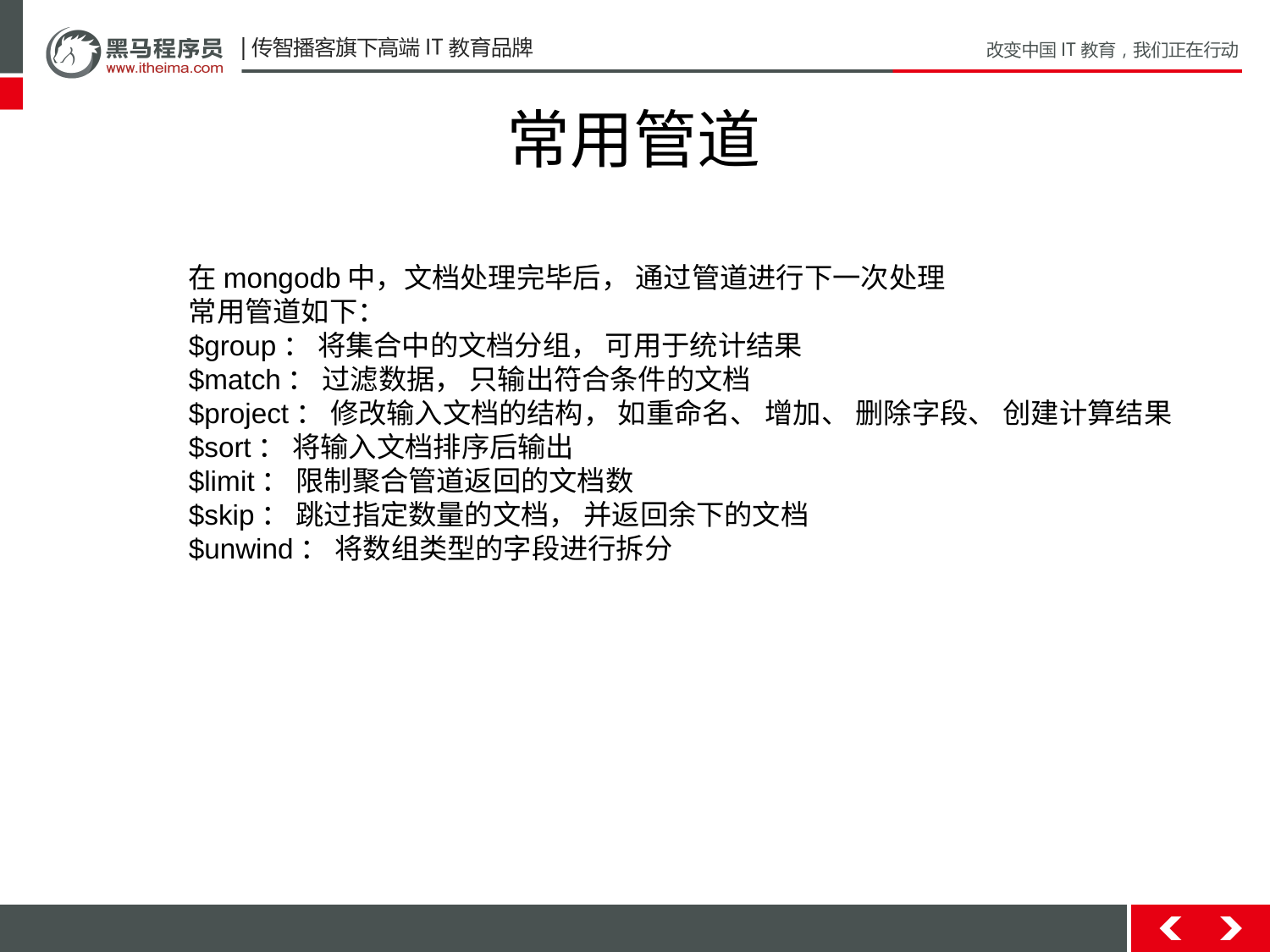

# 常⽤管道
在mongodb中，⽂档处理完毕后， 通过管道进⾏下⼀次处理
常用管道如下：
$group： 将集合中的⽂档分组， 可⽤于统计结果
$match： 过滤数据， 只输出符合条件的⽂档
$project： 修改输⼊⽂档的结构， 如重命名、 增加、 删除字段、 创建计算结果
$sort： 将输⼊⽂档排序后输出
$limit： 限制聚合管道返回的⽂档数
$skip： 跳过指定数量的⽂档， 并返回余下的⽂档
$unwind： 将数组类型的字段进⾏拆分